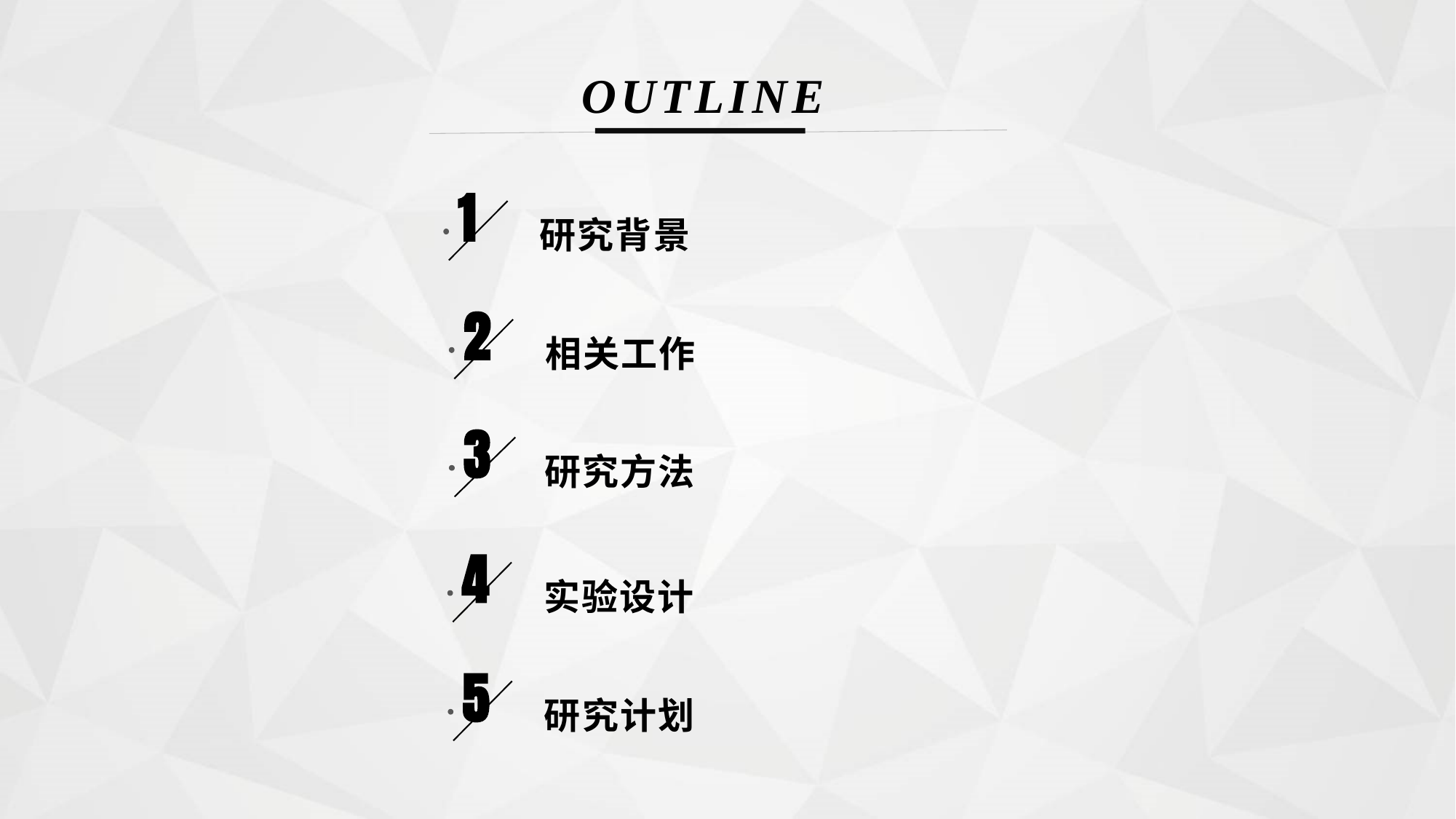

OUTLINE

1
研究背景

2
相关工作

3
研究方法

4
实验设计

5
研究计划